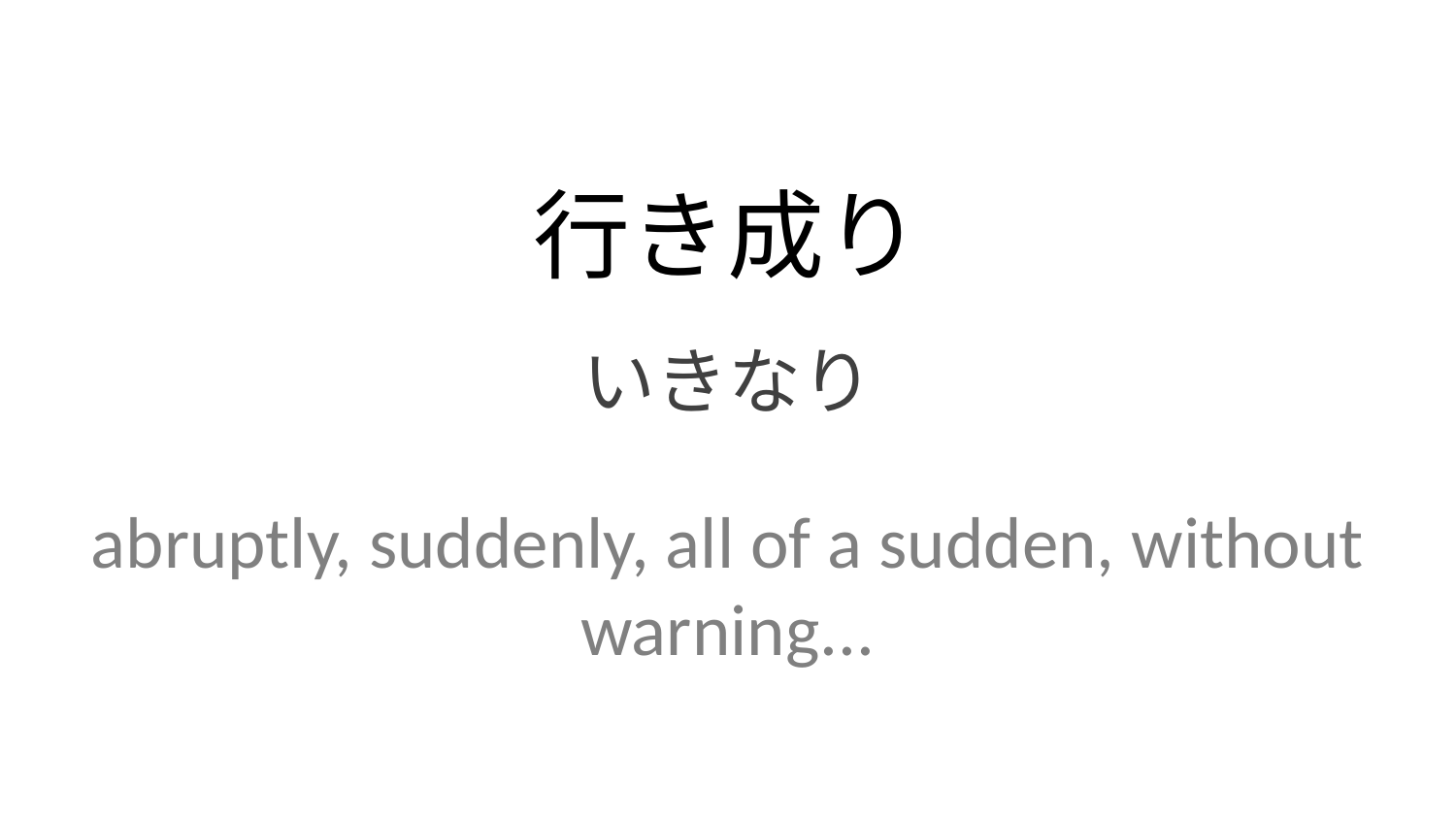

行き成り

いきなり
abruptly, suddenly, all of a sudden, without warning...